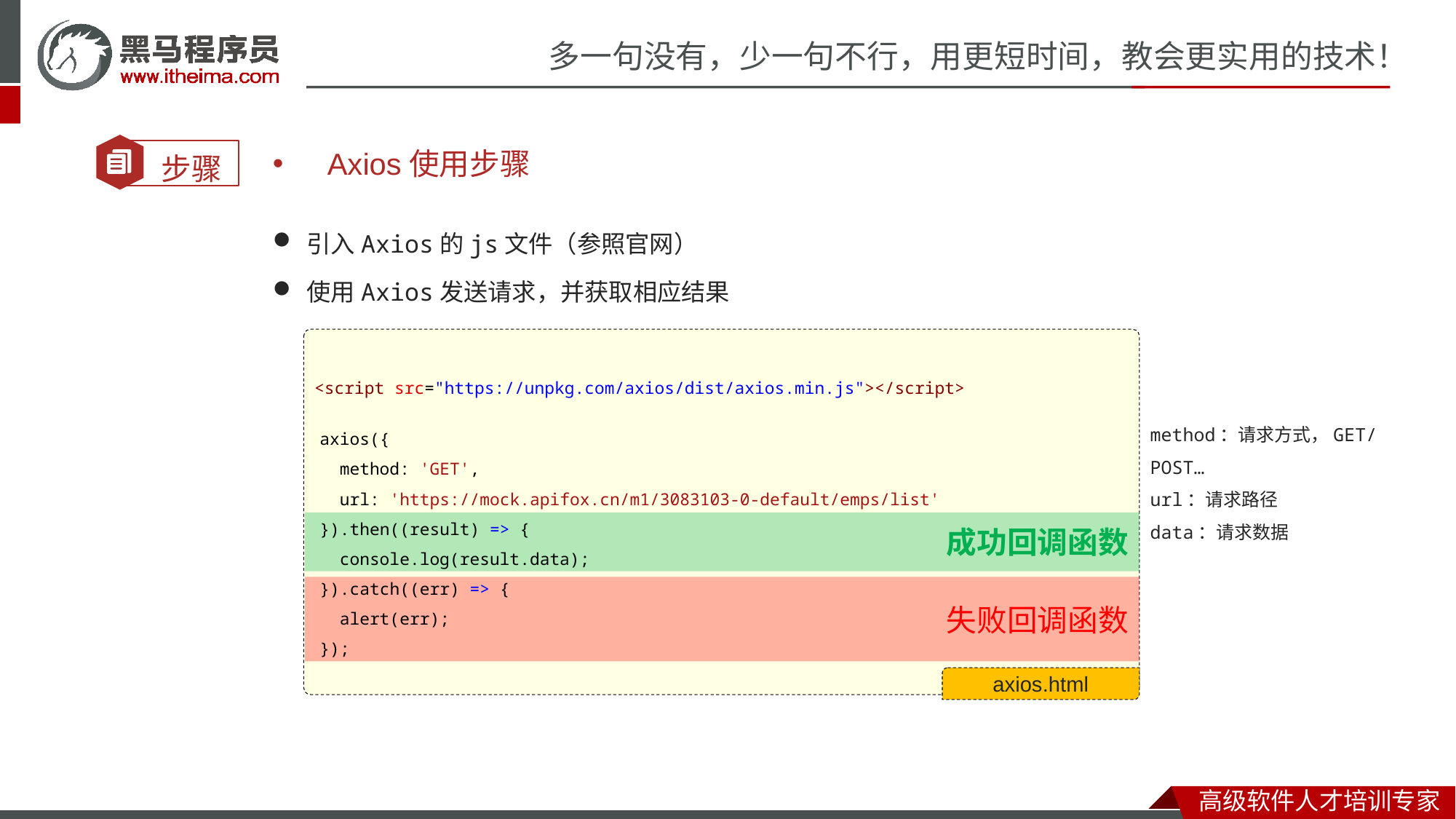

Axios使用步骤
引入Axios的js文件（参照官网）
使用Axios发送请求，并获取相应结果

axios.html
<script src="https://unpkg.com/axios/dist/axios.min.js"></script>
method：请求方式，GET/POST…
url：请求路径
data：请求数据
  axios({
    method: 'GET',
    url: 'https://mock.apifox.cn/m1/3083103-0-default/emps/list'
  }).then((result) => {
    console.log(result.data);
  }).catch((err) => {
    alert(err);
  });
成功回调函数
失败回调函数